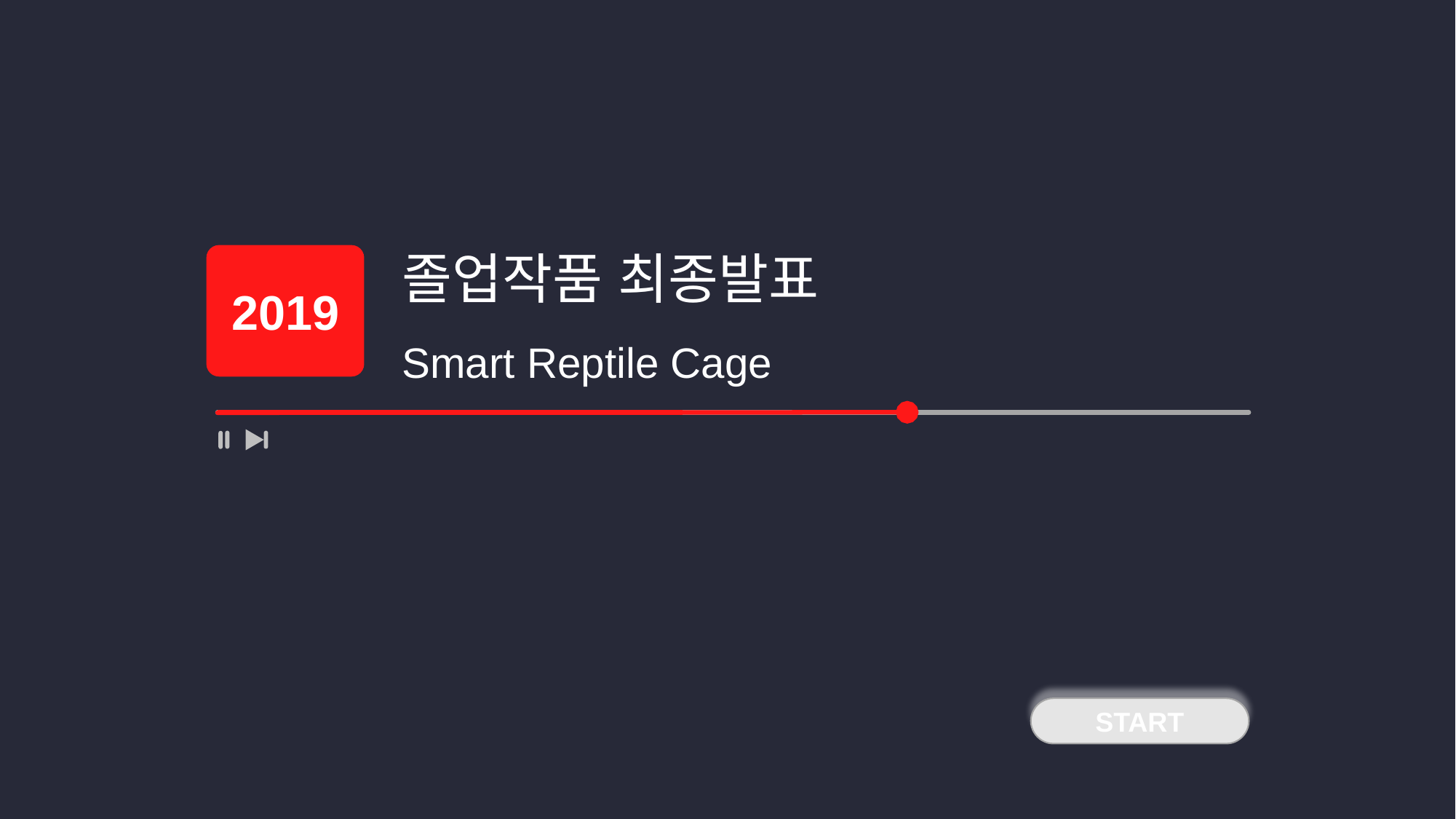

졸업작품 최종발표
Smart Reptile Cage
2019

2013152008 김병욱
2013152015 김진하
2016150031 이지혜
2016152041 한다예
START